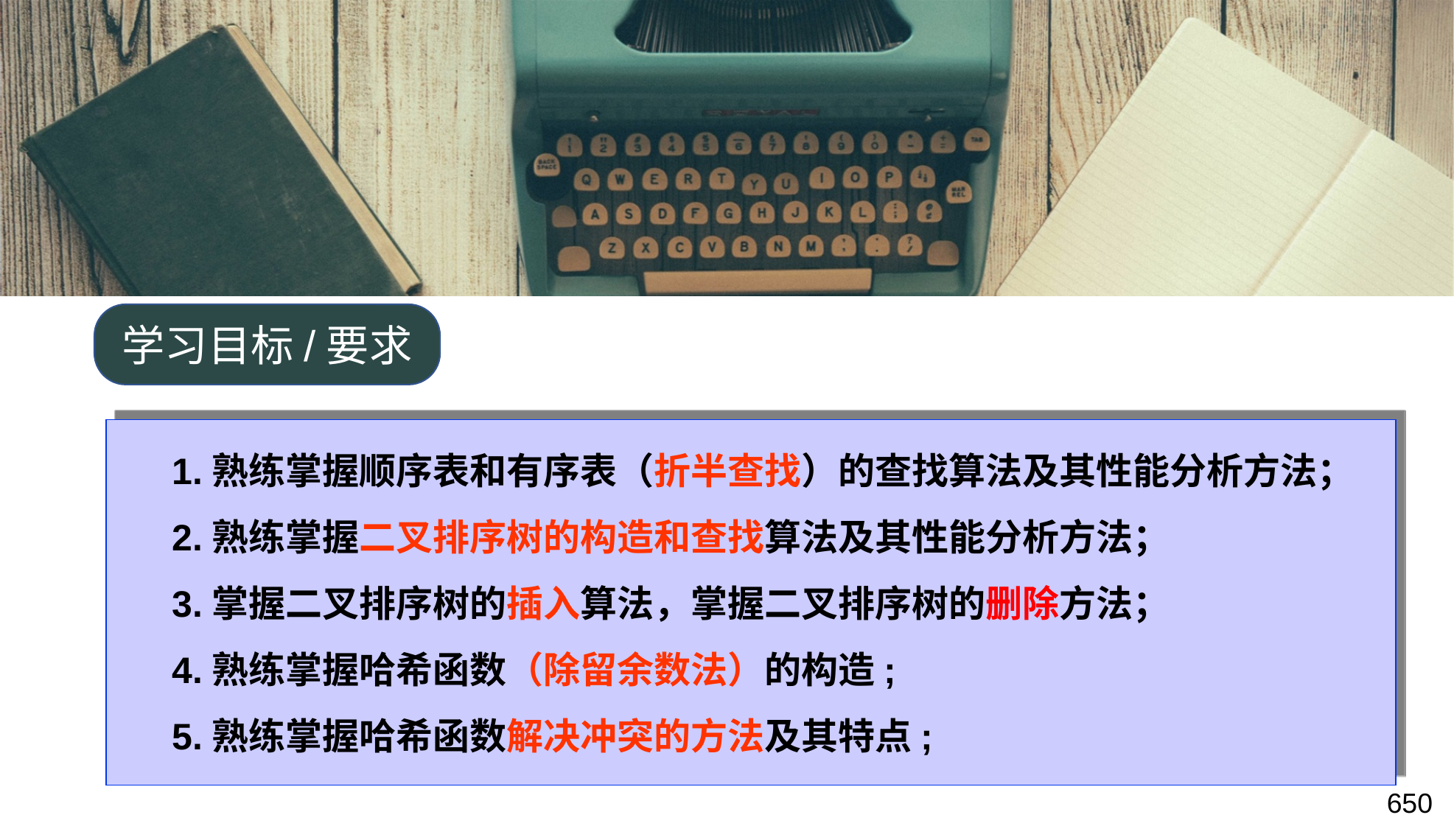

学习目标/要求
1.熟练掌握顺序表和有序表（折半查找）的查找算法及其性能分析方法；
2.熟练掌握二叉排序树的构造和查找算法及其性能分析方法；
3.掌握二叉排序树的插入算法，掌握二叉排序树的删除方法；
4.熟练掌握哈希函数（除留余数法）的构造;
5.熟练掌握哈希函数解决冲突的方法及其特点;

650